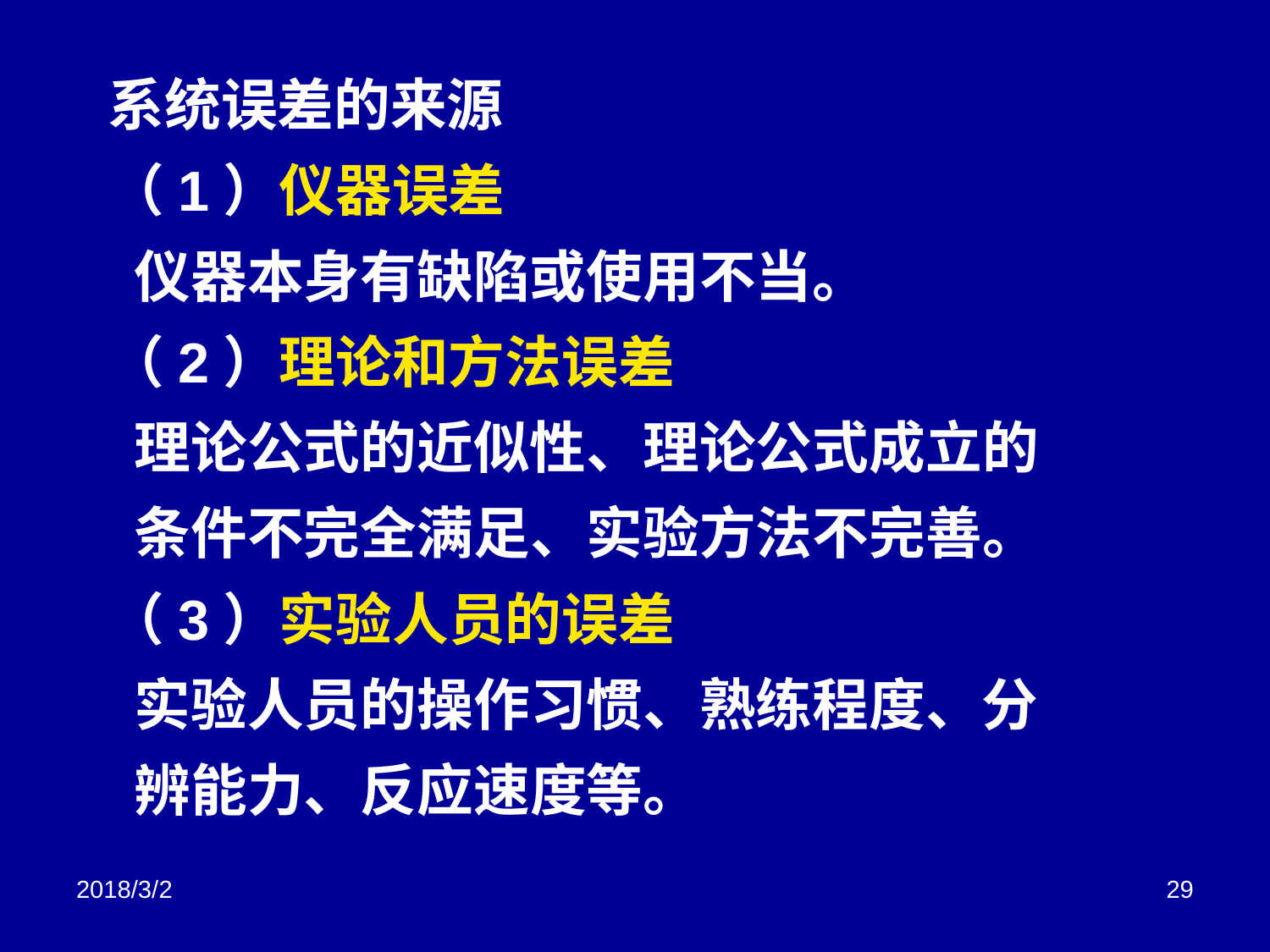

#
系统误差的来源
（1）仪器误差
 仪器本身有缺陷或使用不当。
（2）理论和方法误差
 理论公式的近似性、理论公式成立的
 条件不完全满足、实验方法不完善。
（3）实验人员的误差
 实验人员的操作习惯、熟练程度、分
 辨能力、反应速度等。
2018/3/2
29